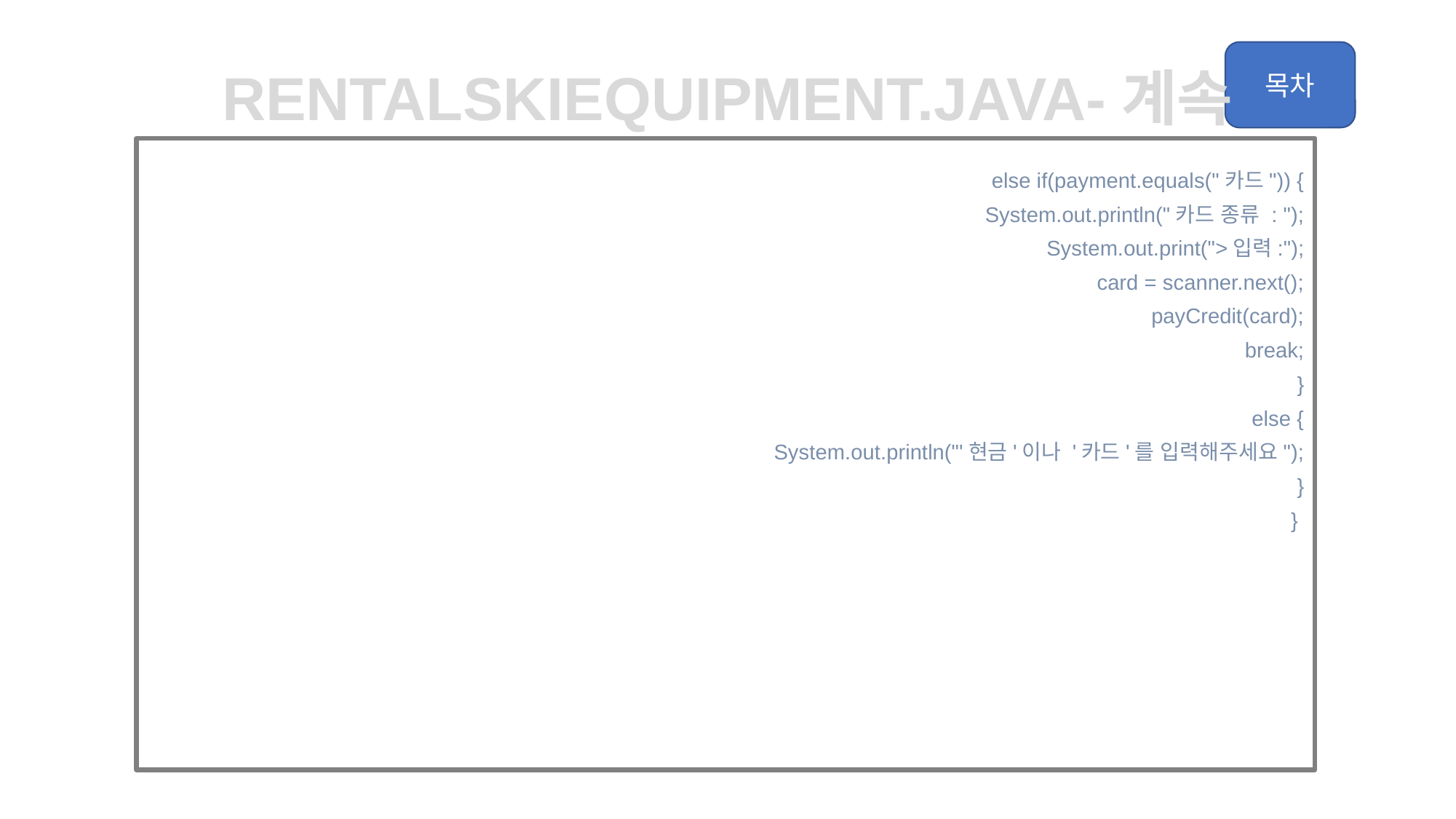

rentalskiequipment.java-계속

			else if(payment.equals("카드")) {
				System.out.println("카드 종류 : ");
				System.out.print(">입력:");
				card = scanner.next();
				payCredit(card);
				break;
			}
			else {
				System.out.println("'현금'이나 '카드'를 입력해주세요");
			}
		}